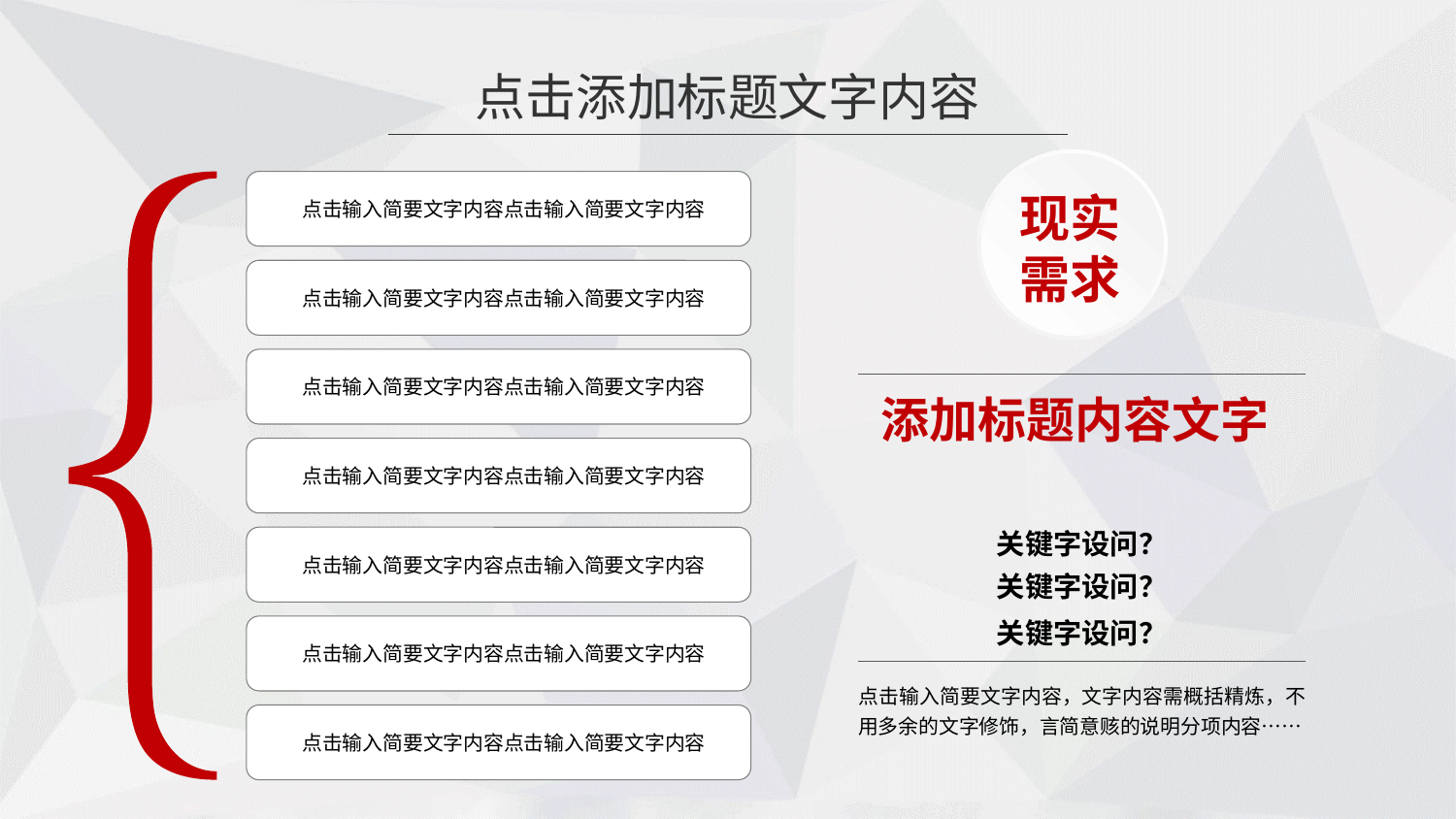

点击添加标题文字内容

现实
需求
点击输入简要文字内容点击输入简要文字内容

点击输入简要文字内容点击输入简要文字内容

点击输入简要文字内容点击输入简要文字内容
添加标题内容文字

点击输入简要文字内容点击输入简要文字内容
关键字设问？

点击输入简要文字内容点击输入简要文字内容
关键字设问？
关键字设问？

点击输入简要文字内容点击输入简要文字内容
点击输入简要文字内容，文字内容需概括精炼，不用多余的文字修饰，言简意赅的说明分项内容……

点击输入简要文字内容点击输入简要文字内容